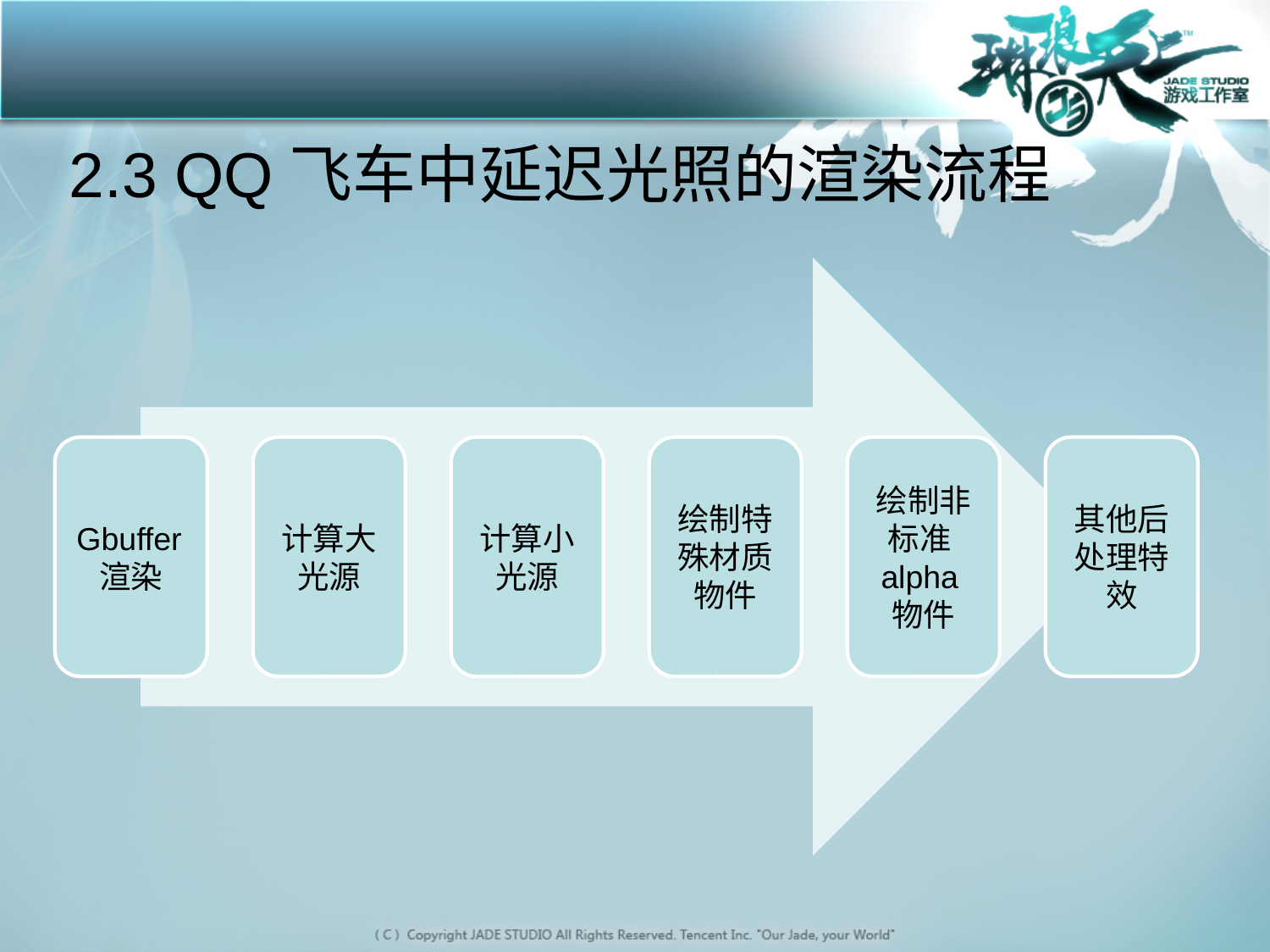

# 2.3 QQ飞车中延迟光照的渲染流程
Gbuffer渲染
计算大光源
计算小光源
绘制特殊材质物件
绘制非标准alpha物件
其他后处理特效